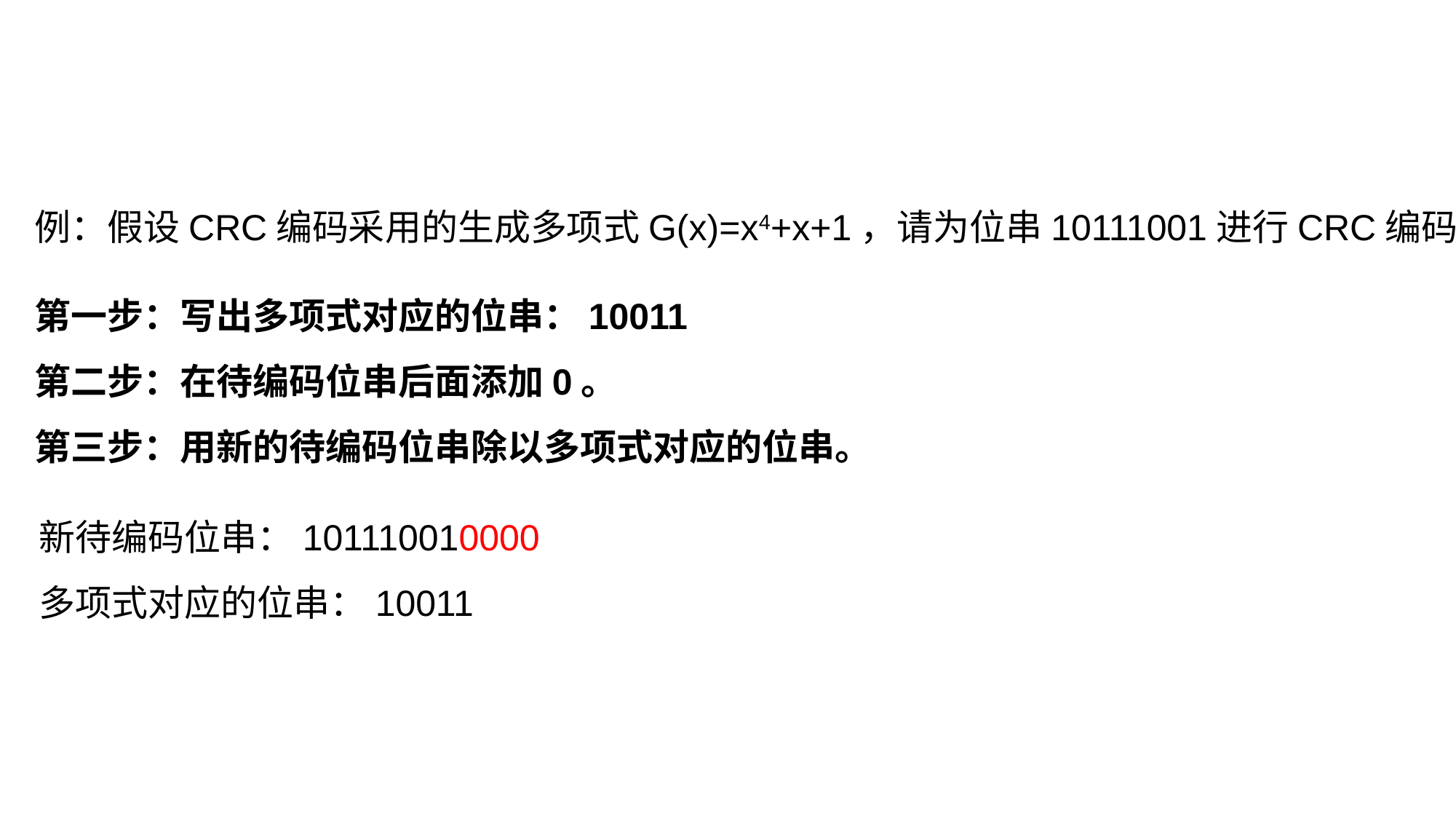

例：假设CRC编码采用的生成多项式G(x)=x4+x+1，请为位串10111001进行CRC编码。
第一步：写出多项式对应的位串：10011
第二步：在待编码位串后面添加0。
第三步：用新的待编码位串除以多项式对应的位串。
新待编码位串：101110010000
多项式对应的位串：10011